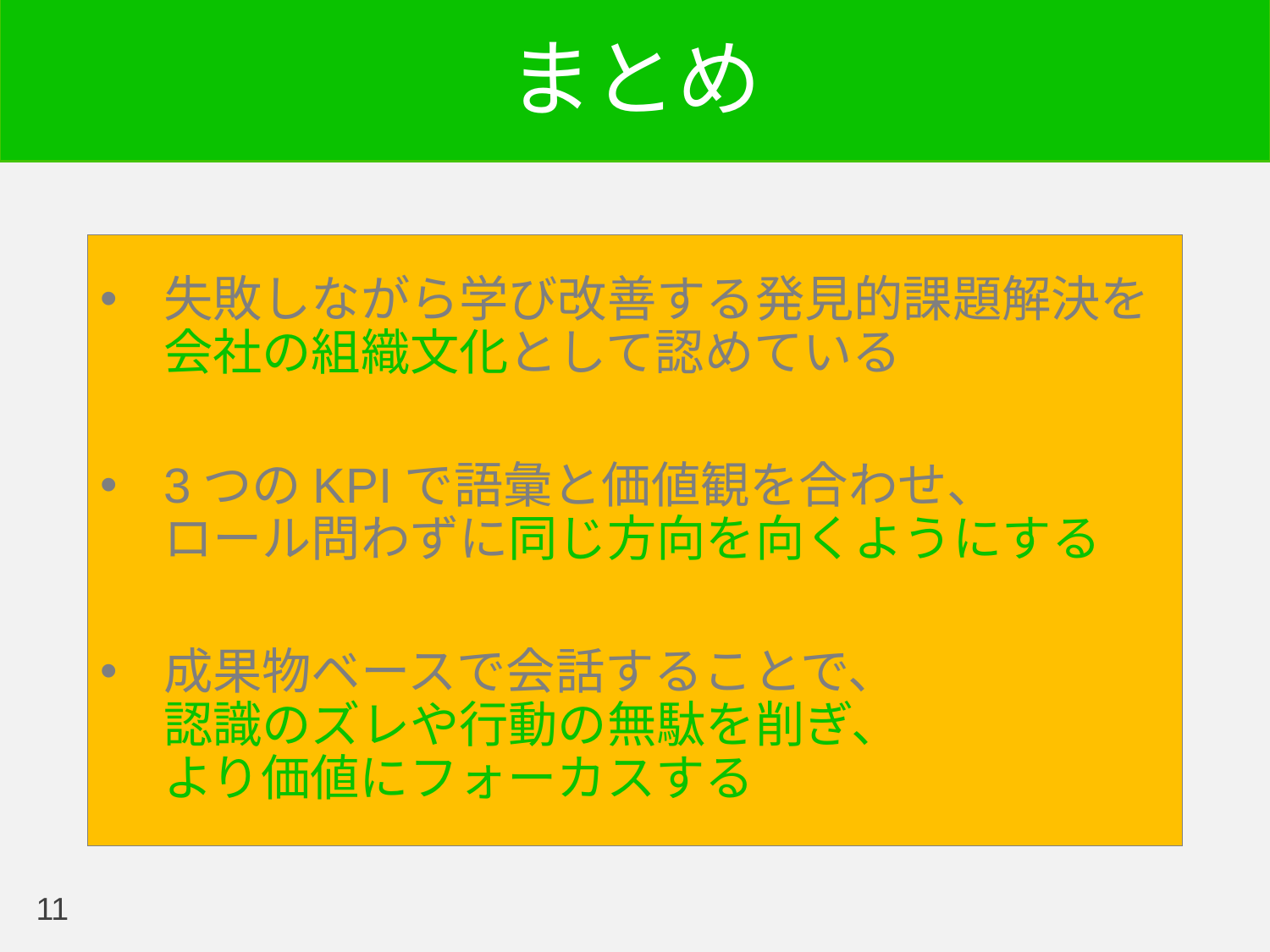

# まとめ
失敗しながら学び改善する発見的課題解決を
会社の組織文化として認めている

3つのKPIで語彙と価値観を合わせ、
ロール問わずに同じ方向を向くようにする

成果物ベースで会話することで、
認識のズレや行動の無駄を削ぎ、
より価値にフォーカスする
11